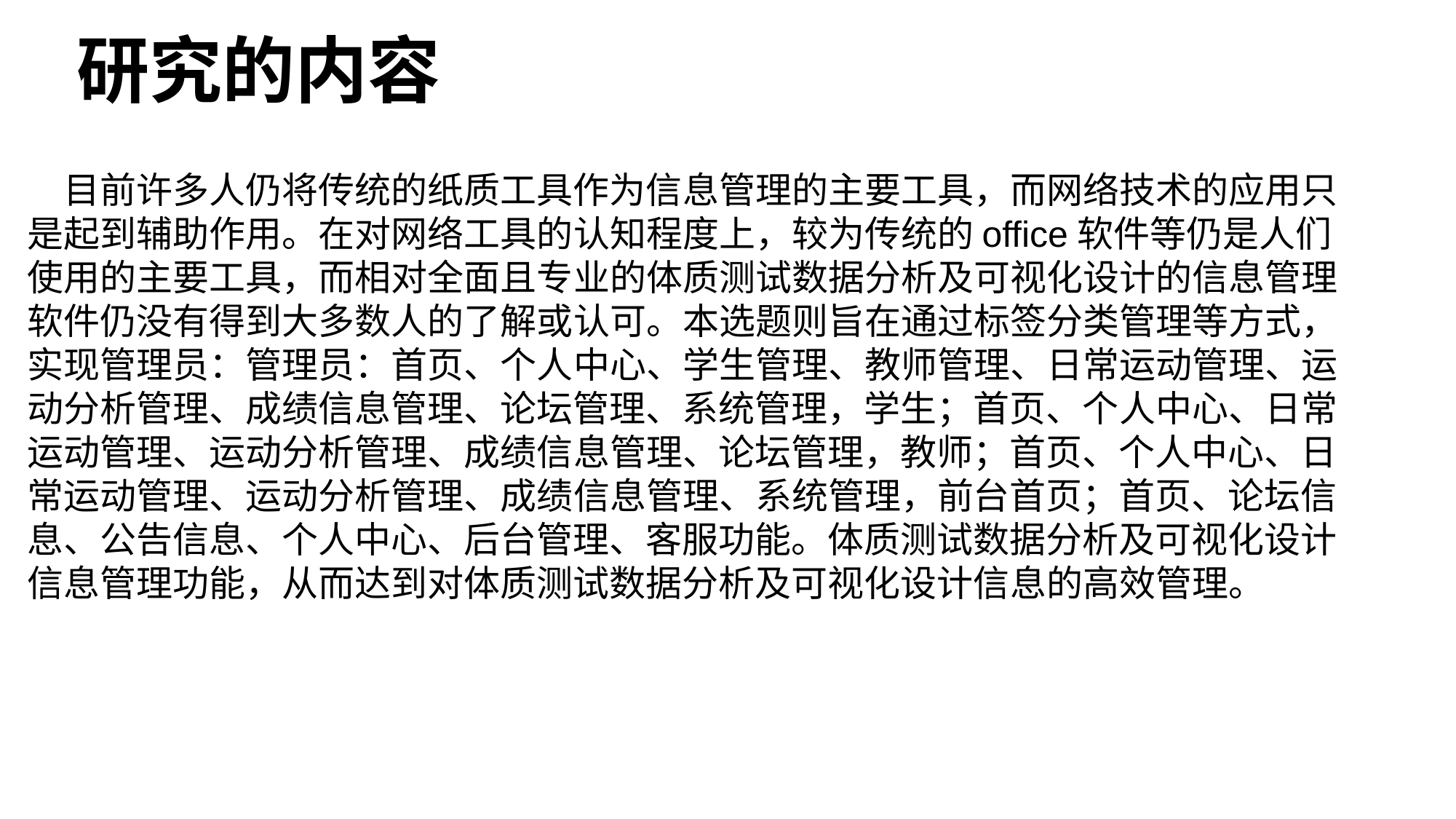

研究的内容
目前许多人仍将传统的纸质工具作为信息管理的主要工具，而网络技术的应用只是起到辅助作用。在对网络工具的认知程度上，较为传统的office软件等仍是人们使用的主要工具，而相对全面且专业的体质测试数据分析及可视化设计的信息管理软件仍没有得到大多数人的了解或认可。本选题则旨在通过标签分类管理等方式，实现管理员：管理员：首页、个人中心、学生管理、教师管理、日常运动管理、运动分析管理、成绩信息管理、论坛管理、系统管理，学生；首页、个人中心、日常运动管理、运动分析管理、成绩信息管理、论坛管理，教师；首页、个人中心、日常运动管理、运动分析管理、成绩信息管理、系统管理，前台首页；首页、论坛信息、公告信息、个人中心、后台管理、客服功能。体质测试数据分析及可视化设计信息管理功能，从而达到对体质测试数据分析及可视化设计信息的高效管理。